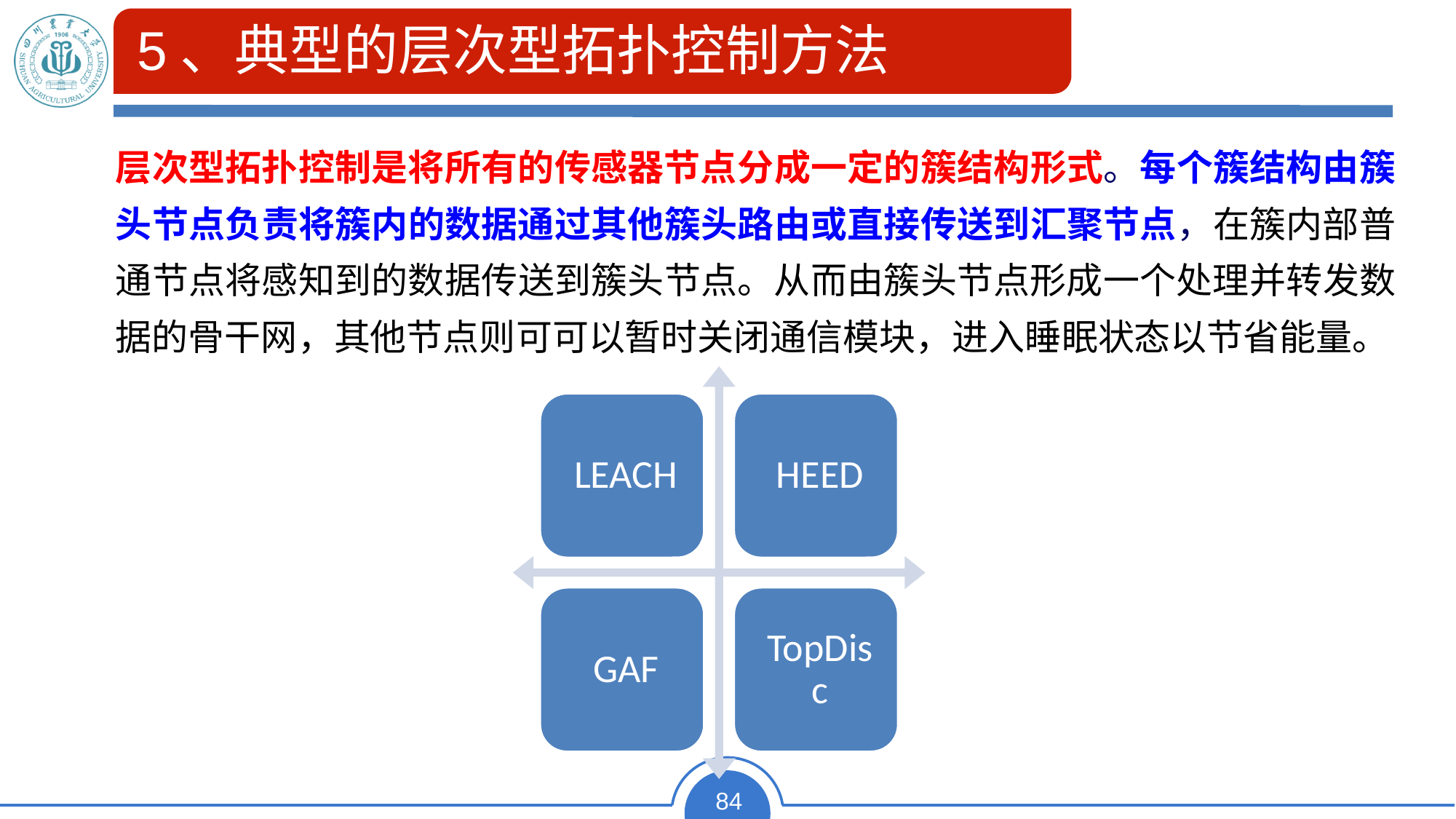

# 5、典型的层次型拓扑控制方法
层次型拓扑控制是将所有的传感器节点分成一定的簇结构形式。每个簇结构由簇头节点负责将簇内的数据通过其他簇头路由或直接传送到汇聚节点，在簇内部普通节点将感知到的数据传送到簇头节点。从而由簇头节点形成一个处理并转发数据的骨干网，其他节点则可可以暂时关闭通信模块，进入睡眠状态以节省能量。
LEACH
HEED
GAF
TopDisc